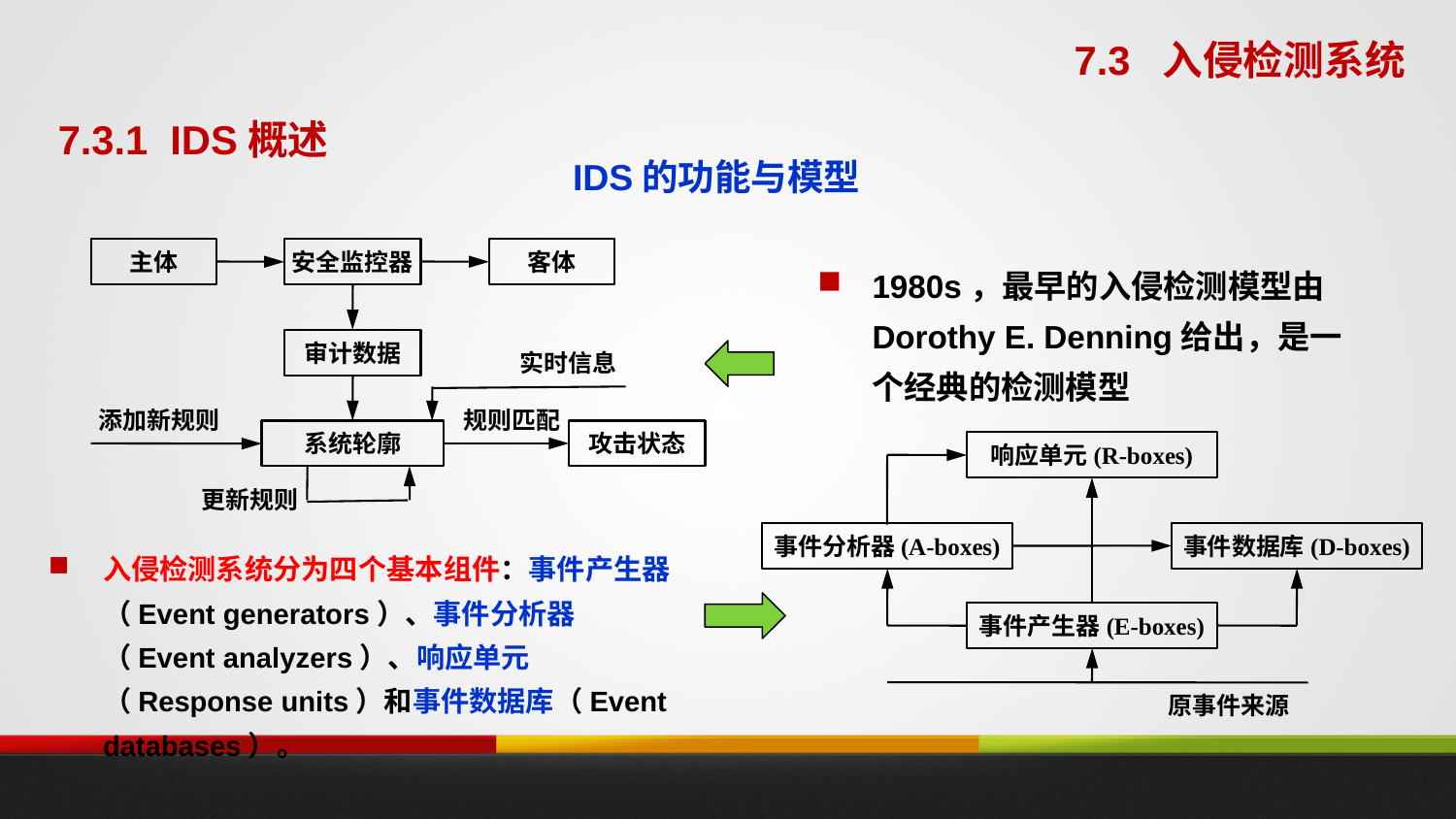

7.3  入侵检测系统
7.3.1  IDS概述
# IDS的功能与模型
主体
安全监控器
客体
审计数据
实时信息
添加新规则
规则匹配
系统轮廓
攻击状态
更新规则
1980s，最早的入侵检测模型由Dorothy E. Denning给出，是一个经典的检测模型

响应单元(R-boxes)
事件分析器(A-boxes)
事件数据库(D-boxes)
事件产生器(E-boxes)
原事件来源
入侵检测系统分为四个基本组件：事件产生器（Event generators）、事件分析器（Event analyzers）、响应单元（Response units）和事件数据库（Event databases）。